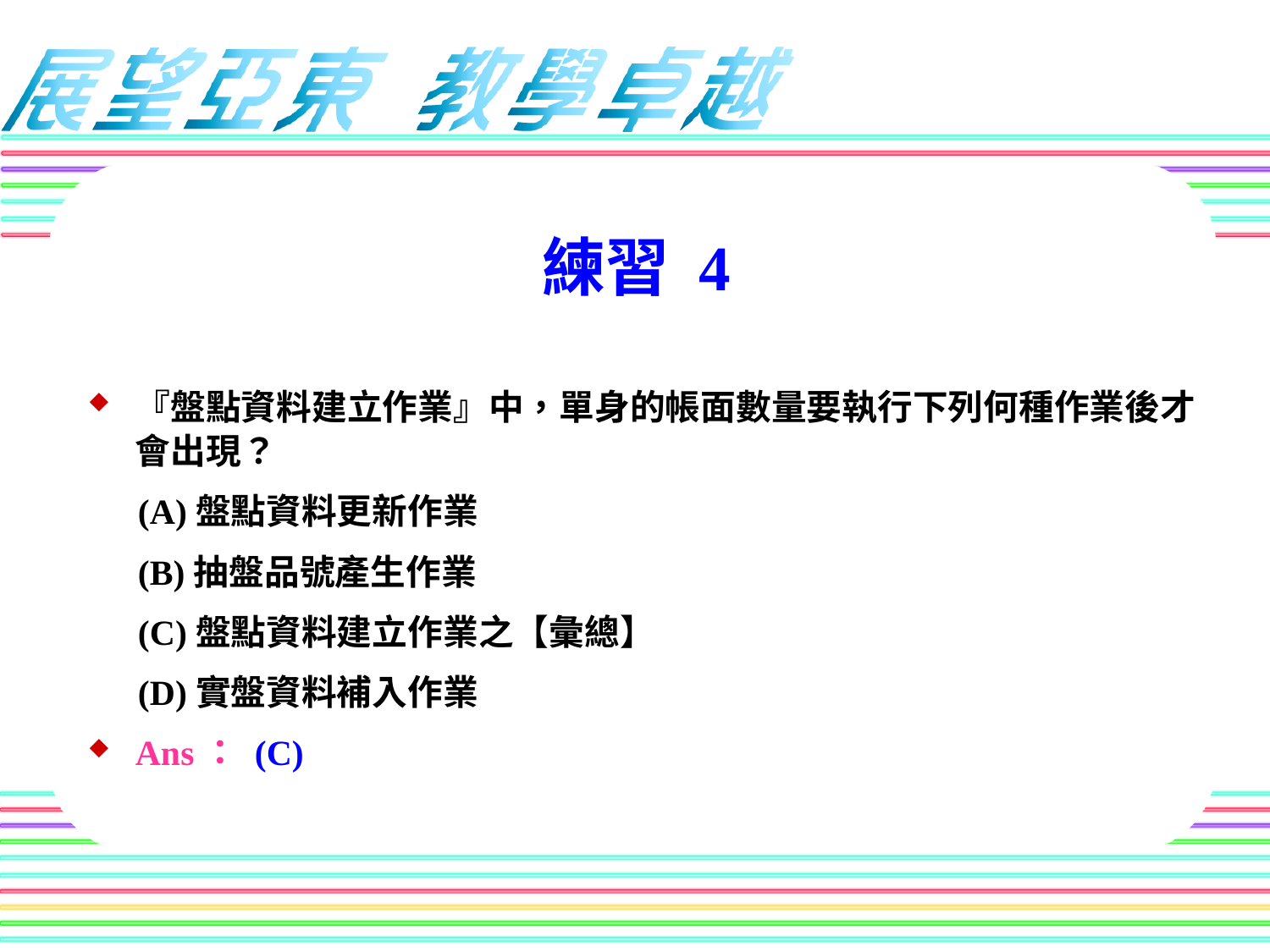

練習 4
『盤點資料建立作業』中，單身的帳面數量要執行下列何種作業後才會出現？
(A)盤點資料更新作業
(B)抽盤品號產生作業
(C)盤點資料建立作業之【彙總】
(D)實盤資料補入作業
Ans： (C)